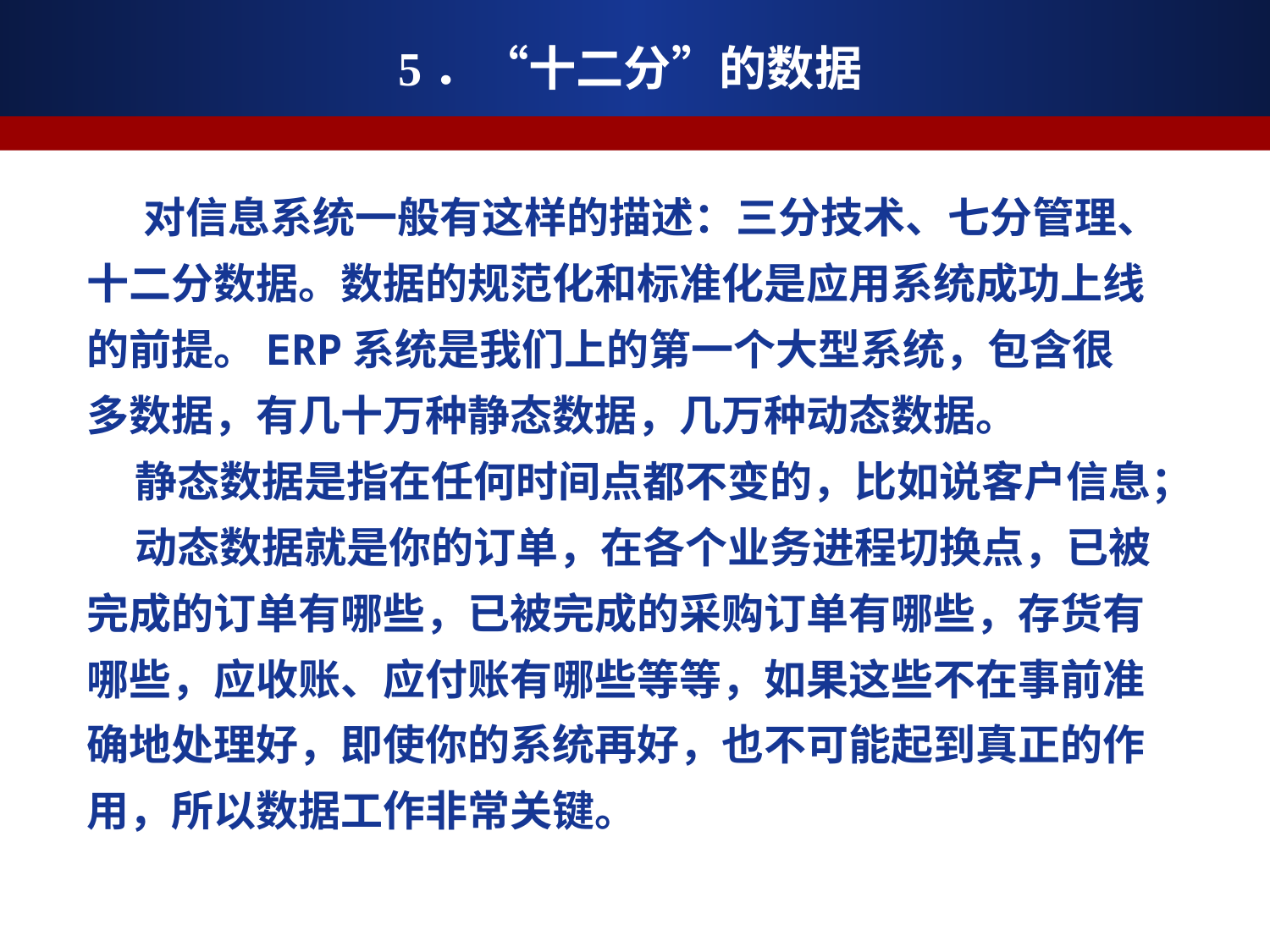

# 5．“十二分”的数据
      对信息系统一般有这样的描述：三分技术、七分管理、十二分数据。数据的规范化和标准化是应用系统成功上线的前提。ERP系统是我们上的第一个大型系统，包含很多数据，有几十万种静态数据，几万种动态数据。
    静态数据是指在任何时间点都不变的，比如说客户信息；
    动态数据就是你的订单，在各个业务进程切换点，已被完成的订单有哪些，已被完成的采购订单有哪些，存货有哪些，应收账、应付账有哪些等等，如果这些不在事前准确地处理好，即使你的系统再好，也不可能起到真正的作用，所以数据工作非常关键。